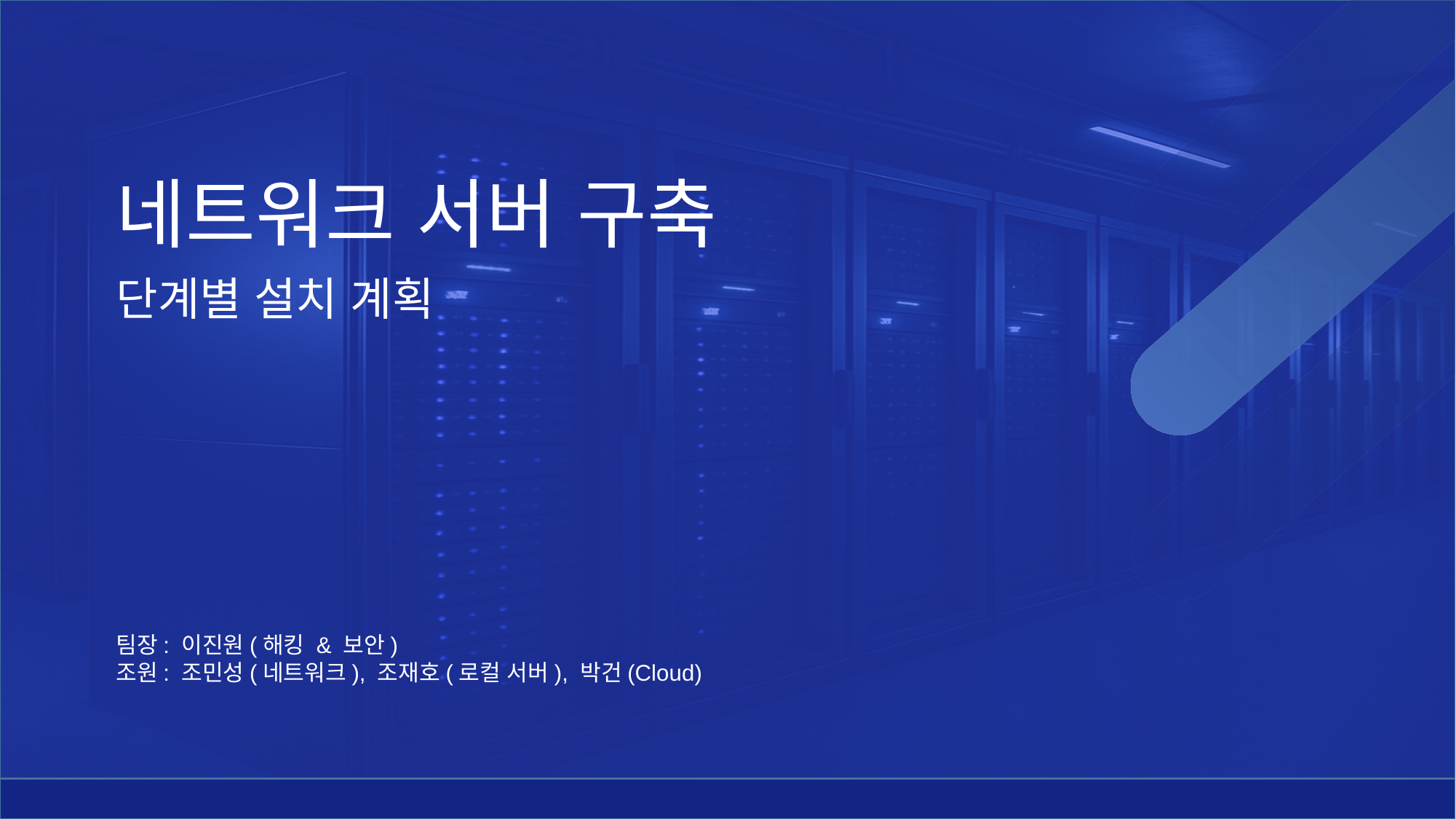

네트워크 서버 구축
단계별 설치 계획
팀장: 이진원(해킹 & 보안)
조원: 조민성(네트워크), 조재호(로컬 서버), 박건(Cloud)